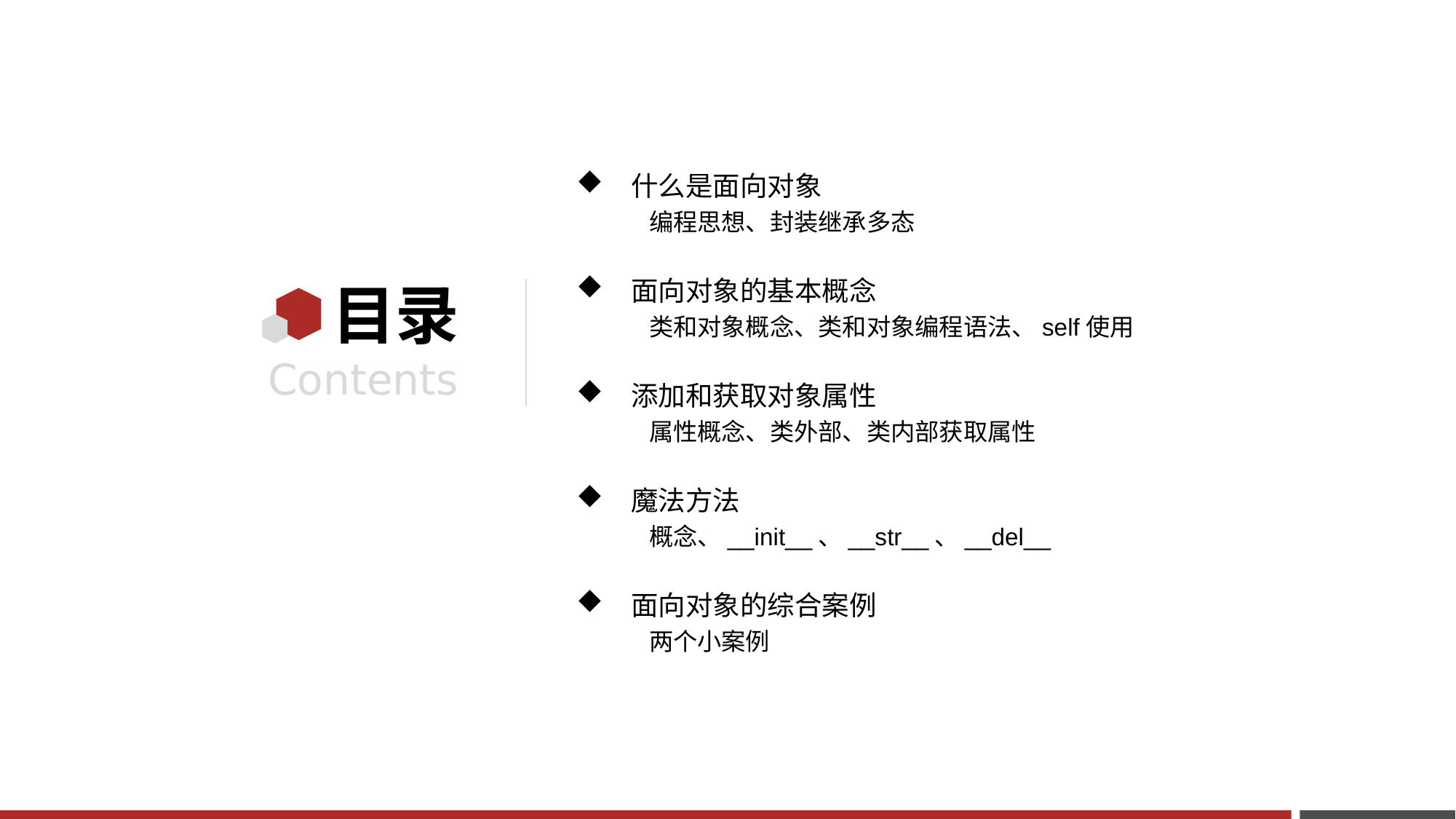

什么是面向对象
编程思想、封装继承多态
面向对象的基本概念
类和对象概念、类和对象编程语法、self使用
添加和获取对象属性
属性概念、类外部、类内部获取属性
魔法方法
概念、__init__、__str__、__del__
面向对象的综合案例
两个小案例